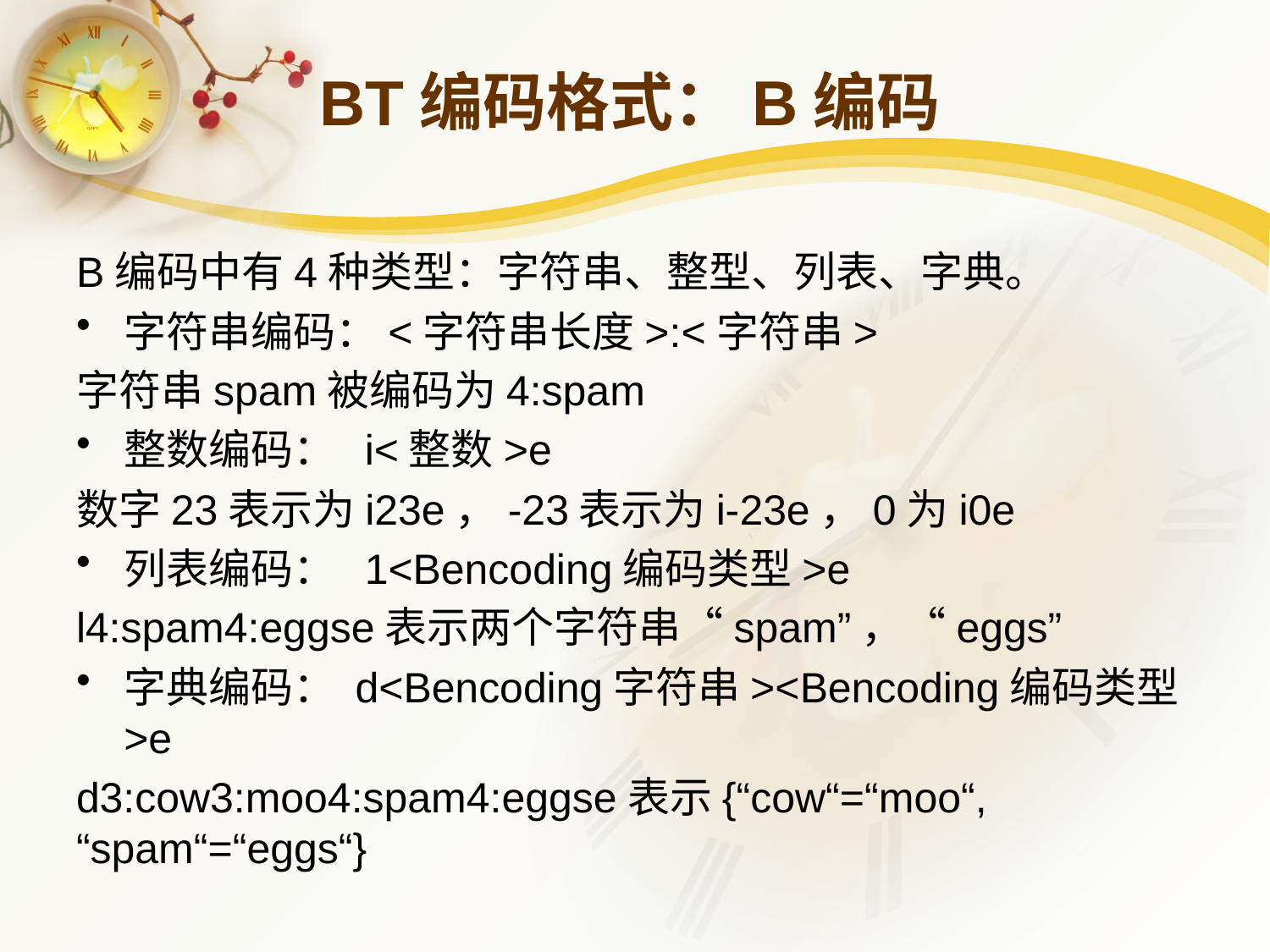

# BT编码格式：B编码
B编码中有4种类型：字符串、整型、列表、字典。
字符串编码：<字符串长度>:<字符串>
字符串spam被编码为4:spam
整数编码：  i<整数>e
数字23表示为i23e，-23表示为i-23e，0为i0e
列表编码：  1<Bencoding编码类型>e
l4:spam4:eggse表示两个字符串“spam”，“eggs”
字典编码： d<Bencoding字符串><Bencoding编码类型>e
d3:cow3:moo4:spam4:eggse表示{“cow“=“moo“, “spam“=“eggs“}